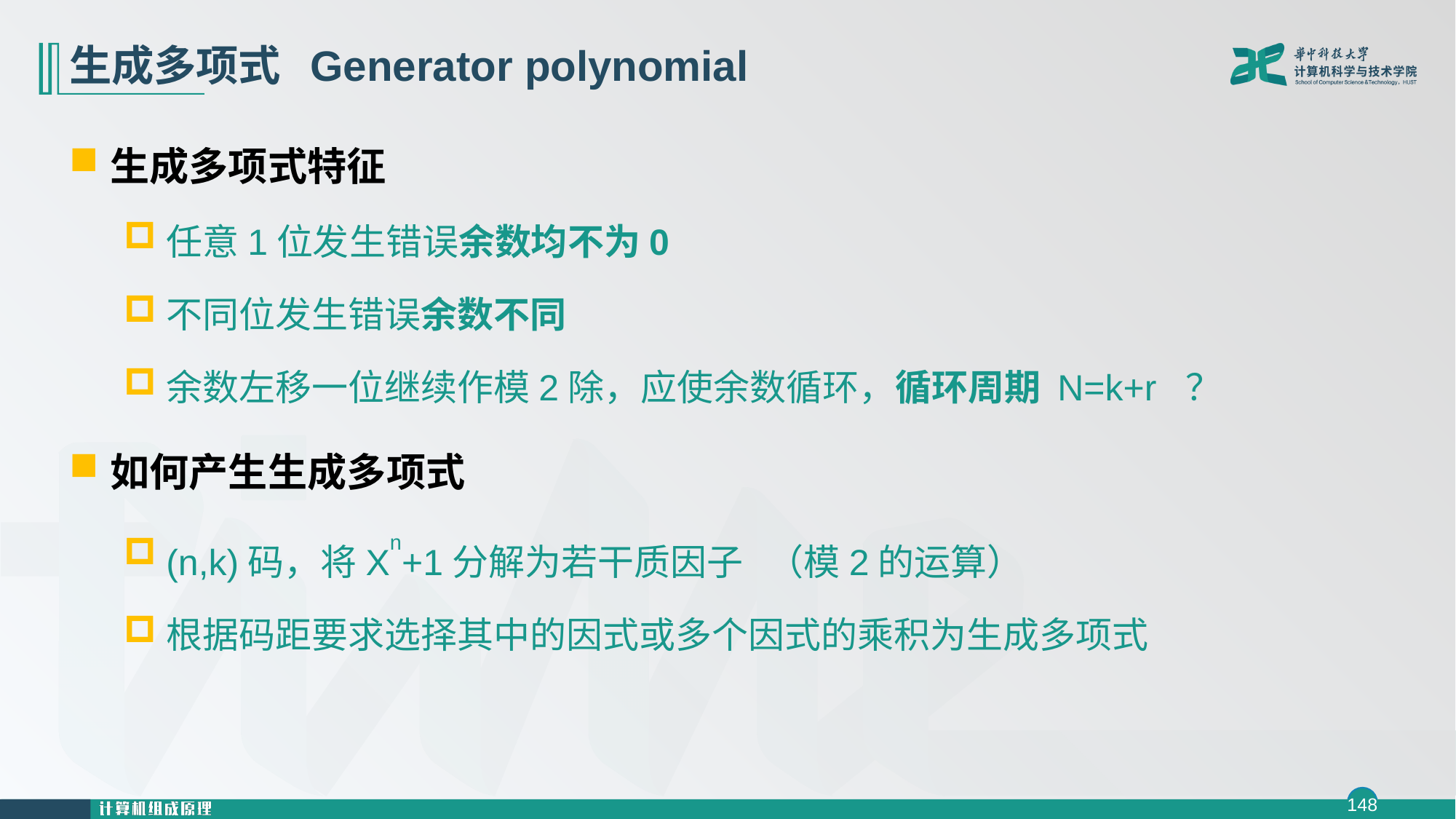

# 生成多项式  Generator polynomial
生成多项式特征
任意1位发生错误余数均不为0
不同位发生错误余数不同
余数左移一位继续作模2除，应使余数循环，循环周期 N=k+r  ？
如何产生生成多项式
(n,k)码，将Xn+1分解为若干质因子   （模2的运算）
根据码距要求选择其中的因式或多个因式的乘积为生成多项式